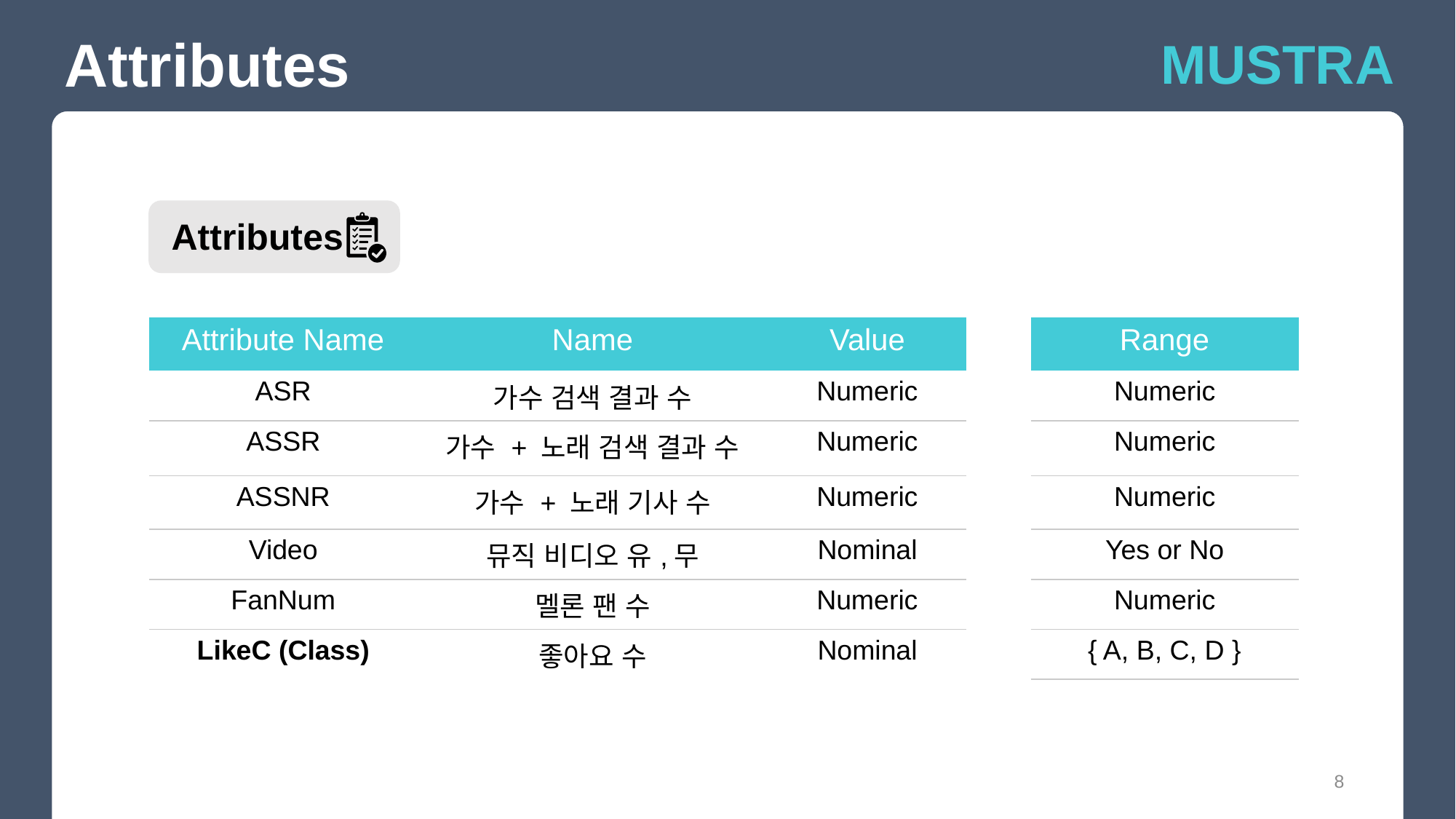

Attributes
MUSTRA

Attributes

| Attribute Name | Name | Value |
| --- | --- | --- |
| ASR | 가수 검색 결과 수 | Numeric |
| ASSR | 가수 + 노래 검색 결과 수 | Numeric |
| ASSNR | 가수 + 노래 기사 수 | Numeric |
| Video | 뮤직 비디오 유,무 | Nominal |
| FanNum | 멜론 팬 수 | Numeric |
| LikeC (Class) | 좋아요 수 | Nominal |
| Range |
| --- |
| Numeric |
| Numeric |
| Numeric |
| Yes or No |
| Numeric |
| { A, B, C, D } |
8